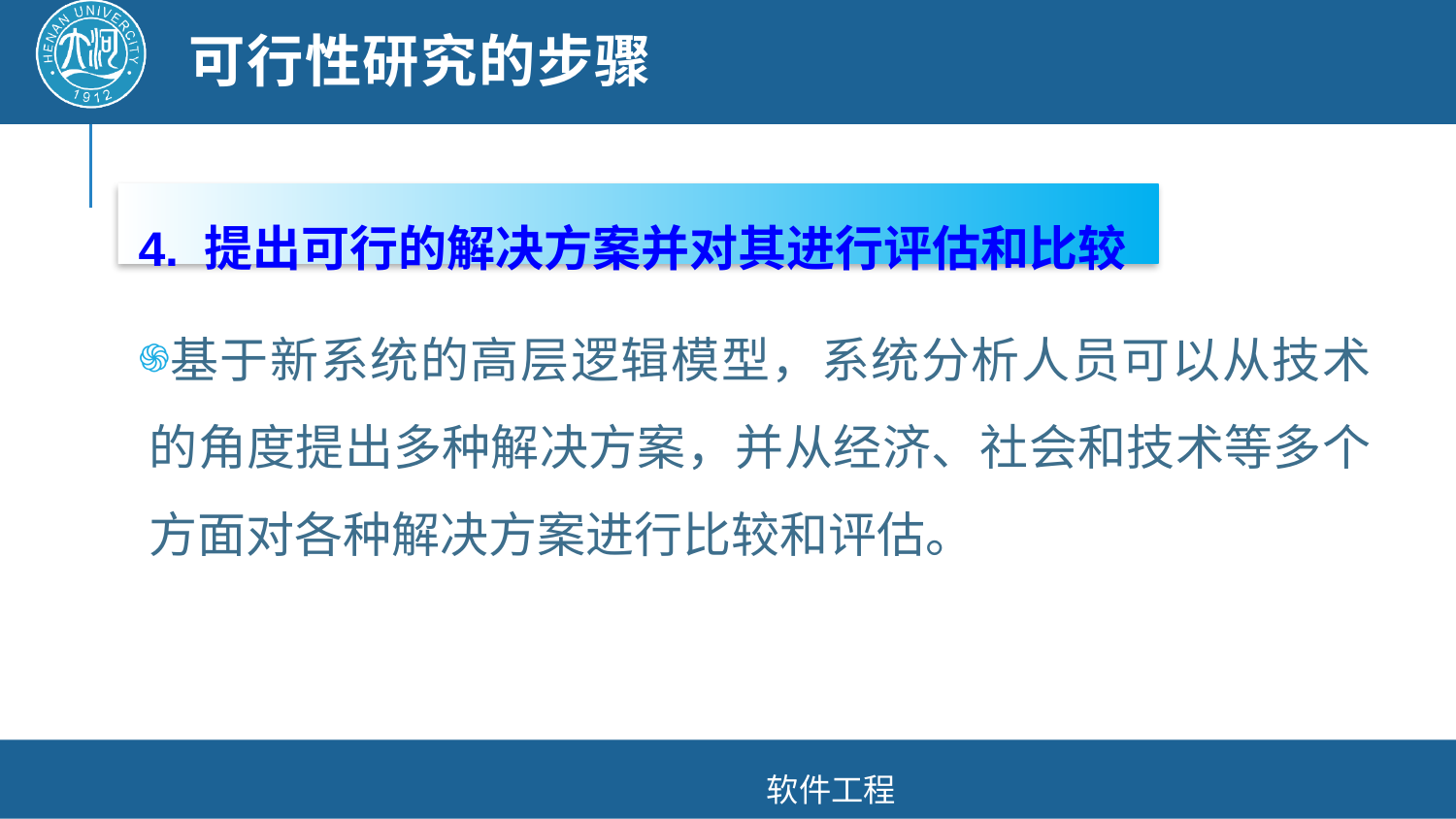

# 可行性研究的步骤
4. 提出可行的解决方案并对其进行评估和比较
基于新系统的高层逻辑模型，系统分析人员可以从技术的角度提出多种解决方案，并从经济、社会和技术等多个方面对各种解决方案进行比较和评估。

软件工程
30